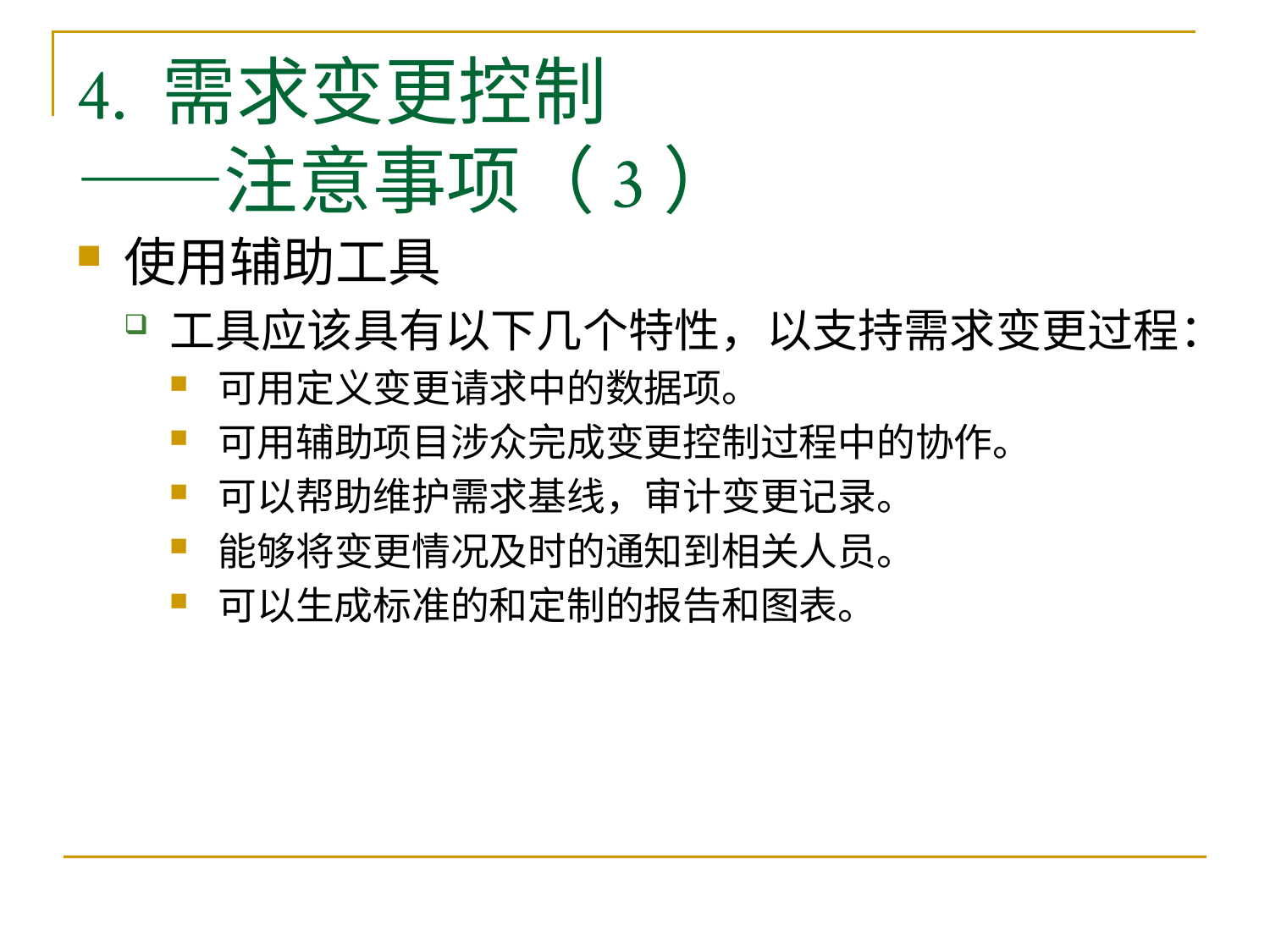

# 4. 需求变更控制 ——注意事项（3）
使用辅助工具
工具应该具有以下几个特性，以支持需求变更过程：
可用定义变更请求中的数据项。
可用辅助项目涉众完成变更控制过程中的协作。
可以帮助维护需求基线，审计变更记录。
能够将变更情况及时的通知到相关人员。
可以生成标准的和定制的报告和图表。